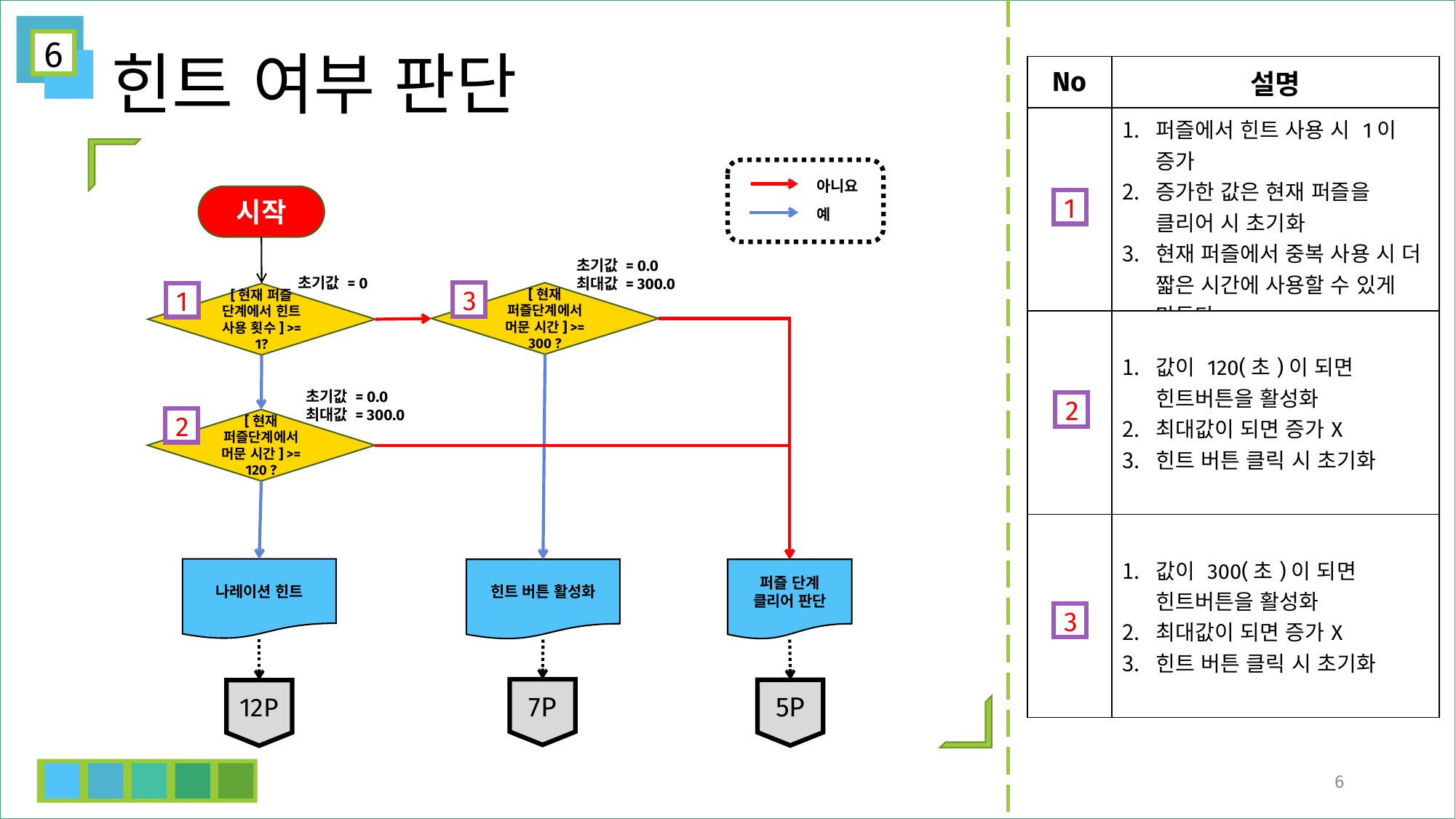

6
# 힌트 여부 판단
| No | 설명 |
| --- | --- |
|  | 퍼즐에서 힌트 사용 시 1이 증가 증가한 값은 현재 퍼즐을 클리어 시 초기화 현재 퍼즐에서 중복 사용 시 더 짧은 시간에 사용할 수 있게 만든다 |
|  | 값이 120(초)이 되면 힌트버튼을 활성화 최대값이 되면 증가X 힌트 버튼 클릭 시 초기화 |
|  | 값이 300(초)이 되면 힌트버튼을 활성화 최대값이 되면 증가X 힌트 버튼 클릭 시 초기화 |

아니요

예

시작
1
초기값 = 0.0
최대값 = 300.0
초기값 = 0
3
[현재 퍼즐단계에서 머문 시간] >= 300 ?
1
[현재 퍼즐 단계에서 힌트 사용 횟수] >= 1?
초기값 = 0.0
최대값 = 300.0
2
2
[현재 퍼즐단계에서 머문 시간] >= 120 ?
나레이션 힌트
퍼즐 단계 클리어 판단
힌트 버튼 활성화
3
7P
5P
12P
6